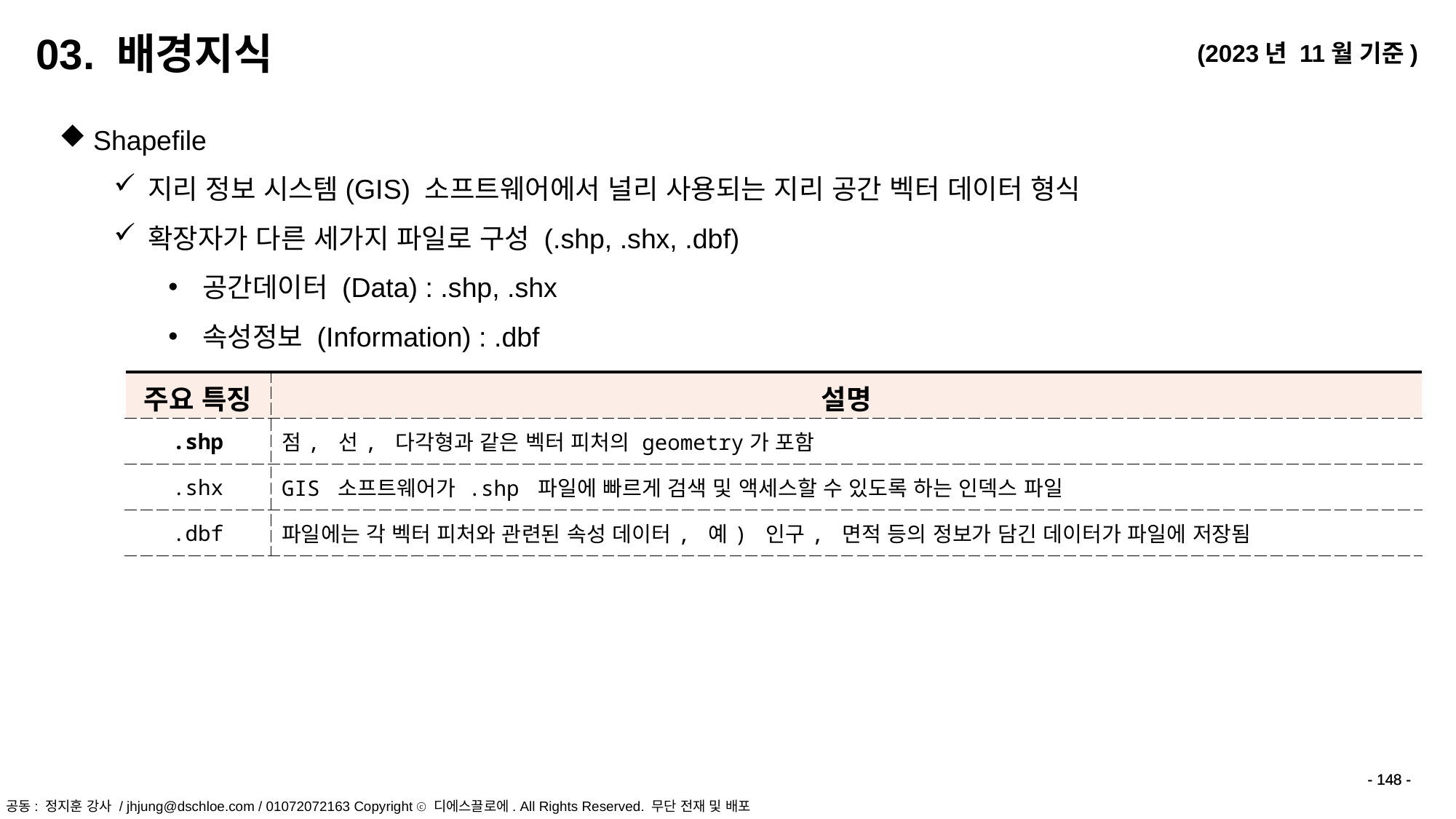

03. 배경지식
Shapefile
지리 정보 시스템(GIS) 소프트웨어에서 널리 사용되는 지리 공간 벡터 데이터 형식
확장자가 다른 세가지 파일로 구성 (.shp, .shx, .dbf)
공간데이터 (Data) : .shp, .shx
속성정보 (Information) : .dbf
| 주요 특징 | 설명 |
| --- | --- |
| .shp | 점, 선, 다각형과 같은 벡터 피처의 geometry가 포함 |
| .shx | GIS 소프트웨어가 .shp 파일에 빠르게 검색 및 액세스할 수 있도록 하는 인덱스 파일 |
| .dbf | 파일에는 각 벡터 피처와 관련된 속성 데이터, 예) 인구, 면적 등의 정보가 담긴 데이터가 파일에 저장됨 |
- 148 -